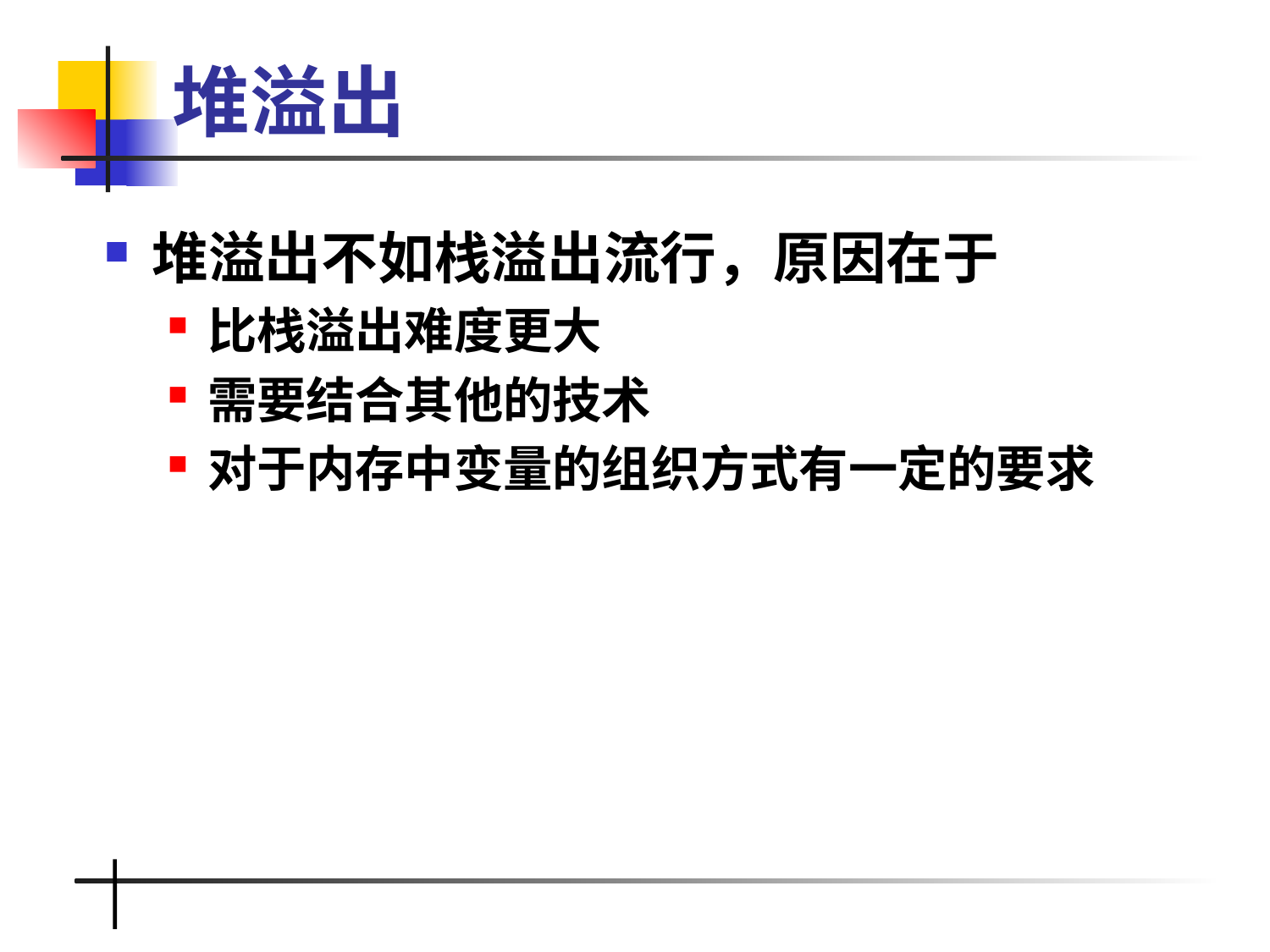

堆溢出
堆溢出不如栈溢出流行，原因在于
比栈溢出难度更大
需要结合其他的技术
对于内存中变量的组织方式有一定的要求